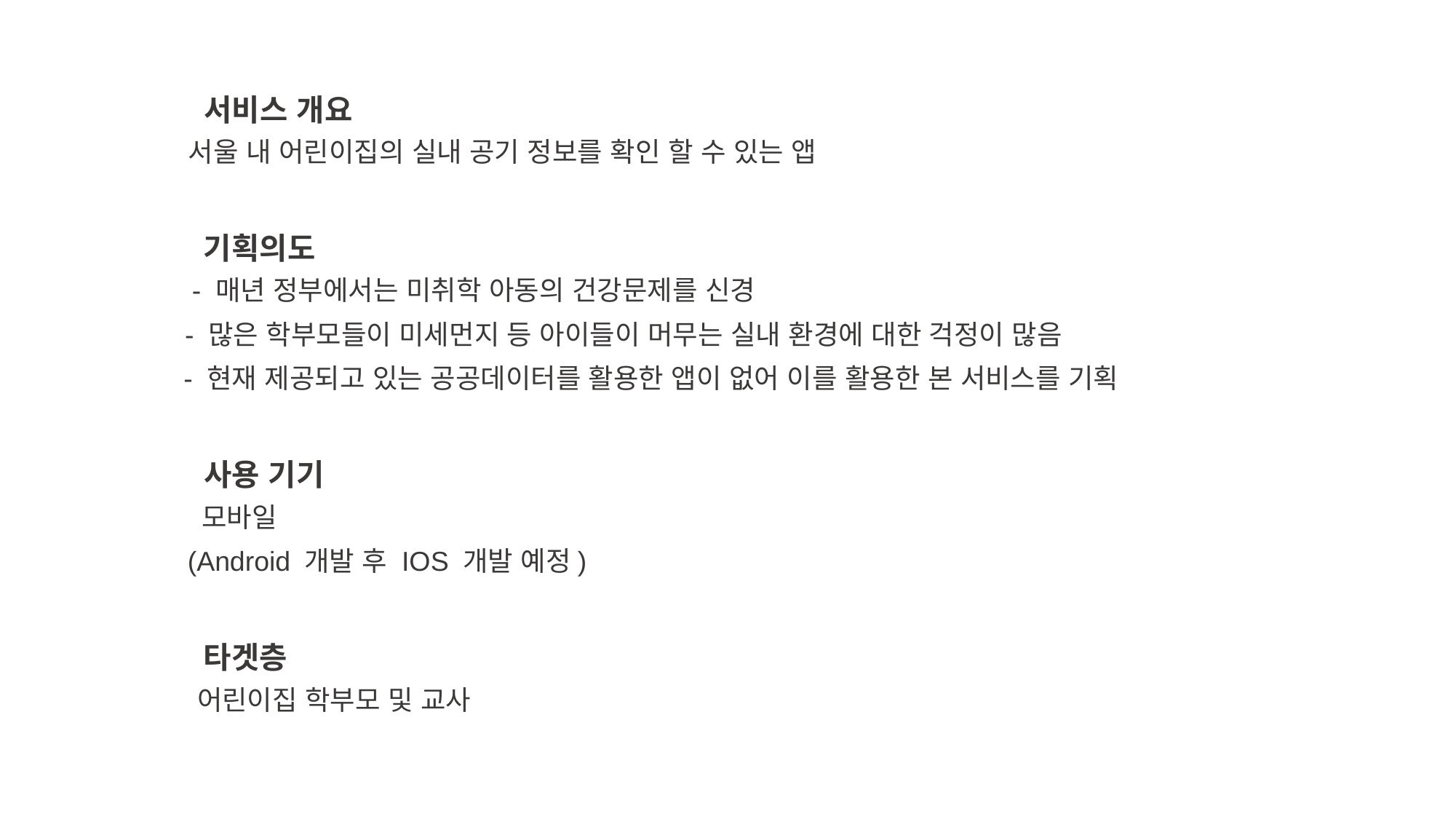

서비스 개요
서울 내 어린이집의 실내 공기 정보를 확인 할 수 있는 앱
기획의도
- 매년 정부에서는 미취학 아동의 건강문제를 신경
- 많은 학부모들이 미세먼지 등 아이들이 머무는 실내 환경에 대한 걱정이 많음
- 현재 제공되고 있는 공공데이터를 활용한 앱이 없어 이를 활용한 본 서비스를 기획
사용 기기
모바일
(Android 개발 후 IOS 개발 예정)
타겟층
어린이집 학부모 및 교사